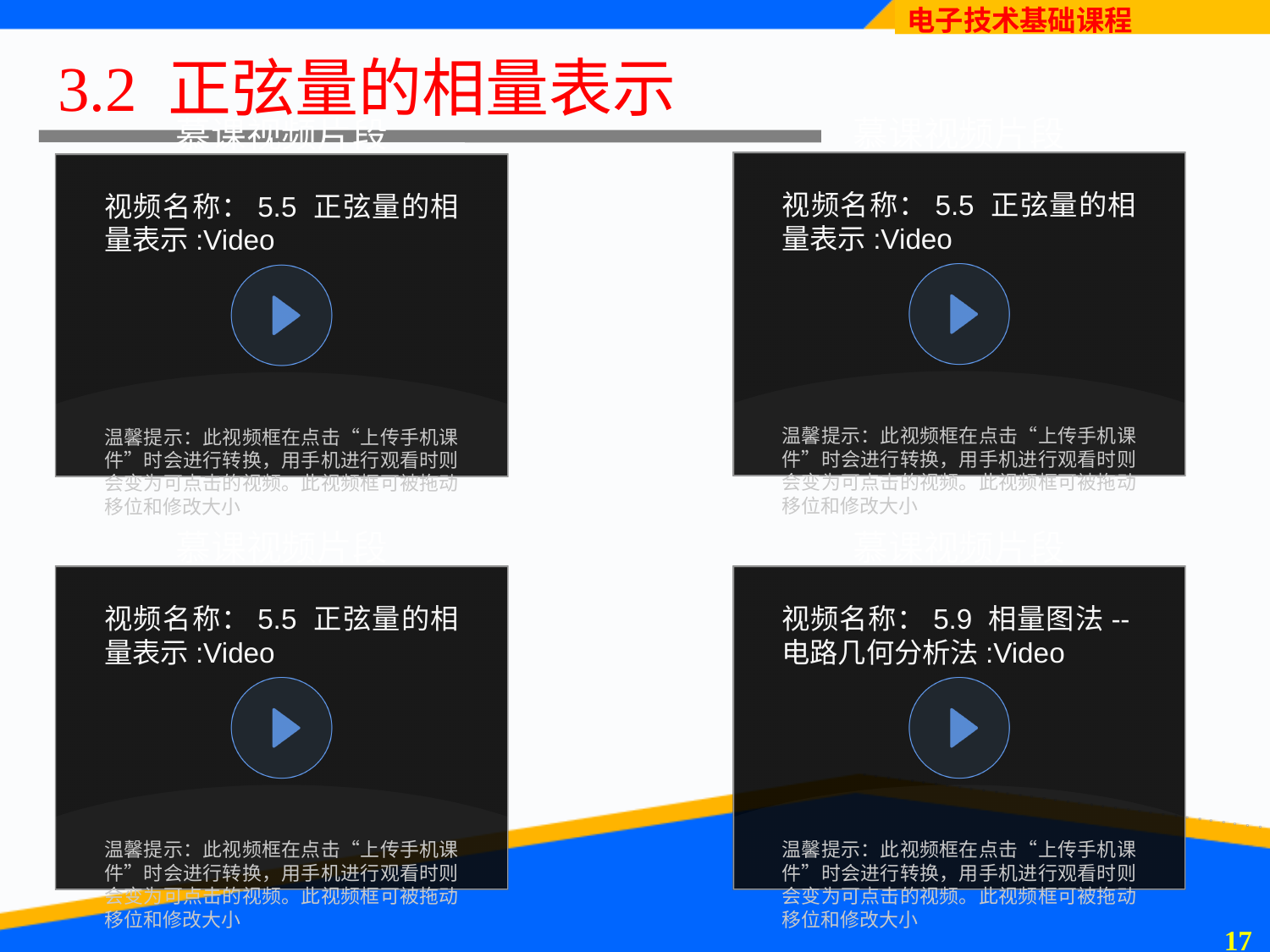

# 3.2 正弦量的相量表示
慕课视频片段

视频名称：5.5 正弦量的相量表示:Video

温馨提示：此视频框在点击“上传手机课件”时会进行转换，用手机进行观看时则会变为可点击的视频。此视频框可被拖动移位和修改大小
慕课视频片段

视频名称：5.5 正弦量的相量表示:Video

温馨提示：此视频框在点击“上传手机课件”时会进行转换，用手机进行观看时则会变为可点击的视频。此视频框可被拖动移位和修改大小
慕课视频片段

视频名称：5.9 相量图法--电路几何分析法:Video

温馨提示：此视频框在点击“上传手机课件”时会进行转换，用手机进行观看时则会变为可点击的视频。此视频框可被拖动移位和修改大小
慕课视频片段

视频名称：5.5 正弦量的相量表示:Video

温馨提示：此视频框在点击“上传手机课件”时会进行转换，用手机进行观看时则会变为可点击的视频。此视频框可被拖动移位和修改大小
17